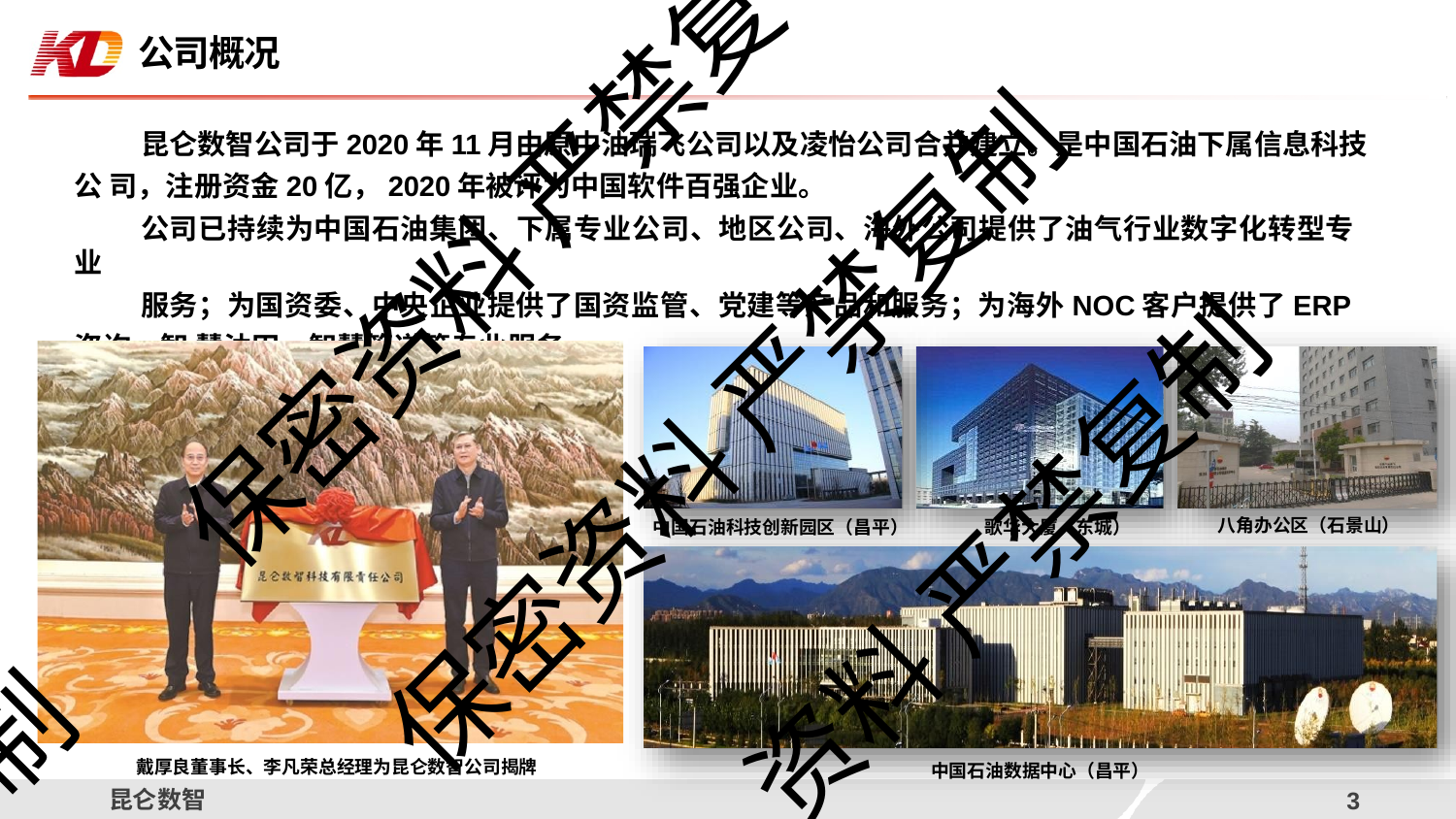

# 公司概况

昆仑数智公司于2020年11月由原中油瑞飞公司以及凌怡公司合并建立。是中国石油下属信息科技公 司，注册资金20亿，2020年被评为中国软件百强企业。
公司已持续为中国石油集团、下属专业公司、地区公司、海外公司提供了油气行业数字化转型专业
服务；为国资委、中央企业提供了国资监管、党建等产品和服务；为海外NOC客户提供了ERP咨询、智 慧油田、智慧管道等专业服务。
保密资料 严禁复

保密资料 严禁复制
资料 严禁复制
八角办公区（石景山）
中国石油科技创新园区（昌平）
歌华大厦（东城）

制
戴厚良董事长、李凡荣总经理为昆仑数智公司揭牌
中国石油数据中心（昌平）
昆仑数智
3